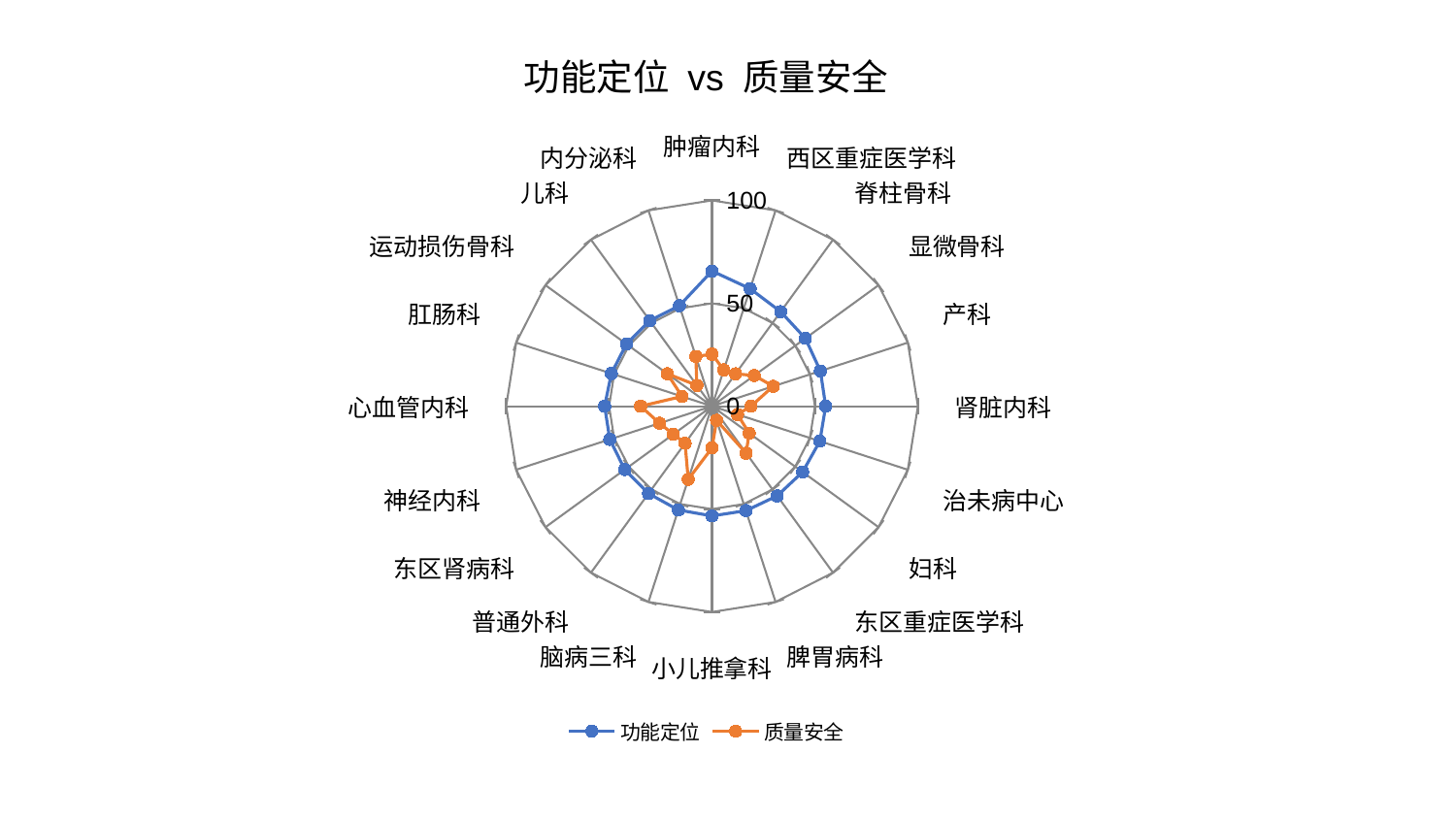

### Chart: 功能定位 vs 质量安全

| Category | 功能定位 | 质量安全 |
|---|---|---|
| 肿瘤内科 | 65.68948085730007 | 25.278729995383273 |
| 西区重症医学科 | 60.01793353561532 | 18.55635957261063 |
| 脊柱骨科 | 56.74981493641563 | 19.463570705550104 |
| 显微骨科 | 56.05795880052649 | 25.380036177685795 |
| 产科 | 55.37065440147561 | 31.274154474836063 |
| 肾脏内科 | 55.224687626550285 | 18.950688974658316 |
| 治未病中心 | 55.08354508598939 | 13.029527385766565 |
| 妇科 | 54.41991504499105 | 22.3283603379383 |
| 东区重症医学科 | 53.877921660887374 | 28.221219800068873 |
| 脾胃病科 | 53.37450431354473 | 7.246004471550745 |
| 小儿推拿科 | 53.3283249086521 | 20.276395788136817 |
| 脑病三科 | 53.0392964784573 | 37.42449878852951 |
| 普通外科 | 52.46896036003752 | 22.272373044496717 |
| 东区肾病科 | 52.38519069980168 | 23.203520282267583 |
| 神经内科 | 52.20643672663305 | 26.84584944169913 |
| 心血管内科 | 52.15111406879959 | 34.65952066262175 |
| 肛肠科 | 51.41793842229576 | 15.297286402782087 |
| 运动损伤骨科 | 51.40504319491733 | 26.84320205074123 |
| 儿科 | 51.401966547621015 | 12.507264088773406 |
| 内分泌科 | 51.332167451193975 | 25.410368630427836 |
31